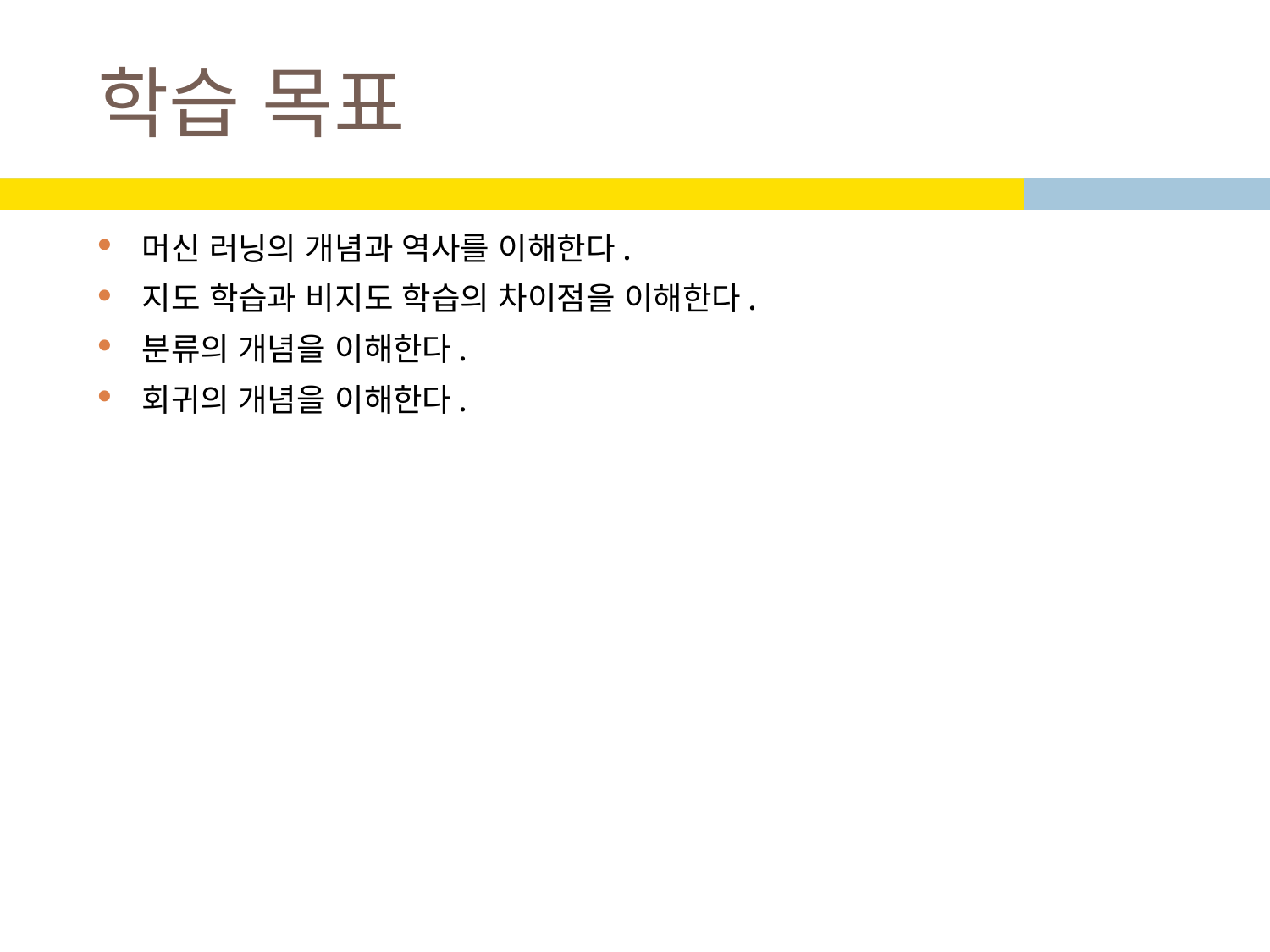

# 학습 목표
머신 러닝의 개념과 역사를 이해한다.
지도 학습과 비지도 학습의 차이점을 이해한다.
분류의 개념을 이해한다.
회귀의 개념을 이해한다.